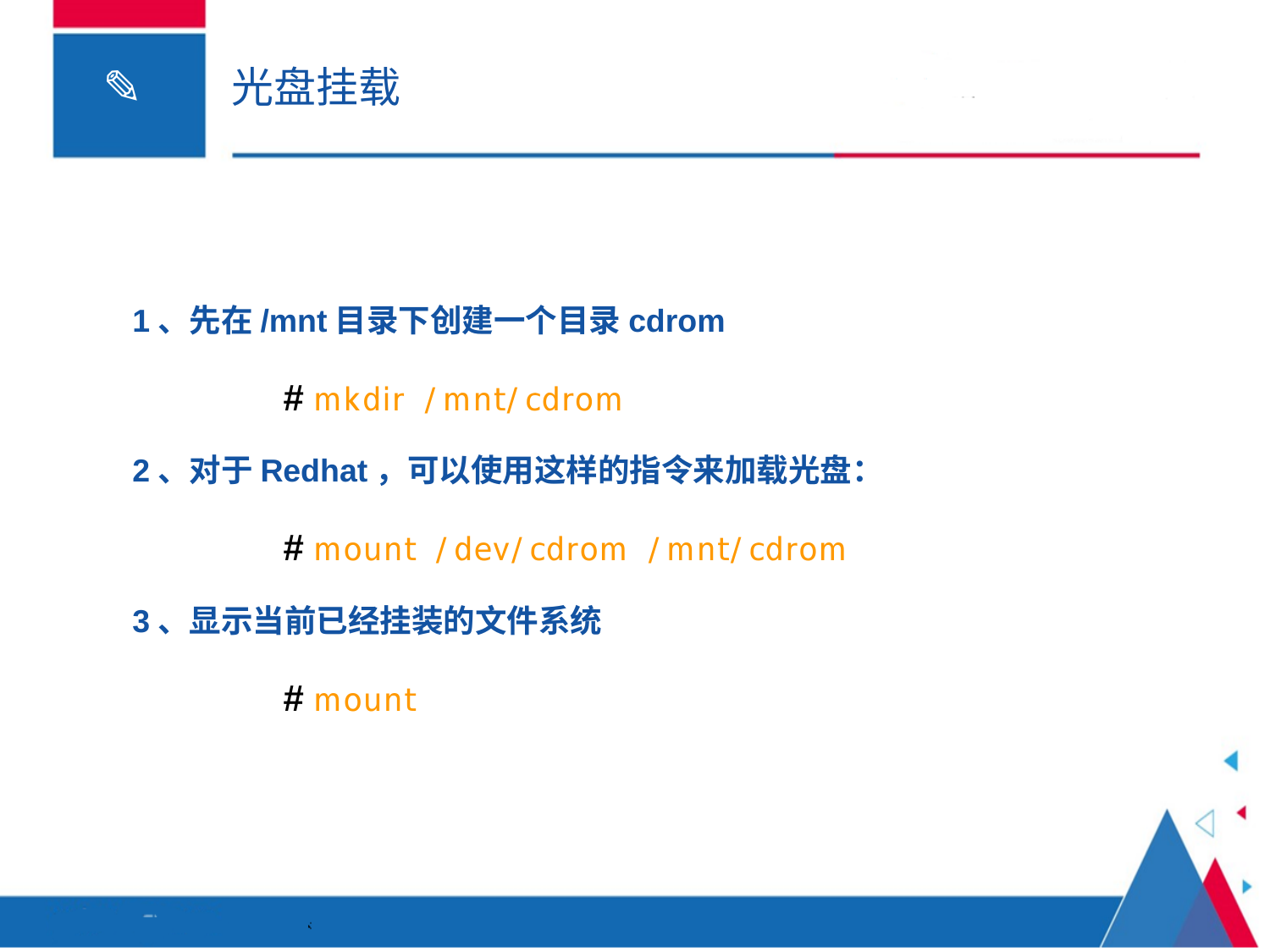

# 光盘挂载
1、先在/mnt目录下创建一个目录cdrom
		# mkdir  /mnt/cdrom
2、对于Redhat，可以使用这样的指令来加载光盘：
		# mount  /dev/cdrom  /mnt/cdrom
3、显示当前已经挂装的文件系统
 		# mount